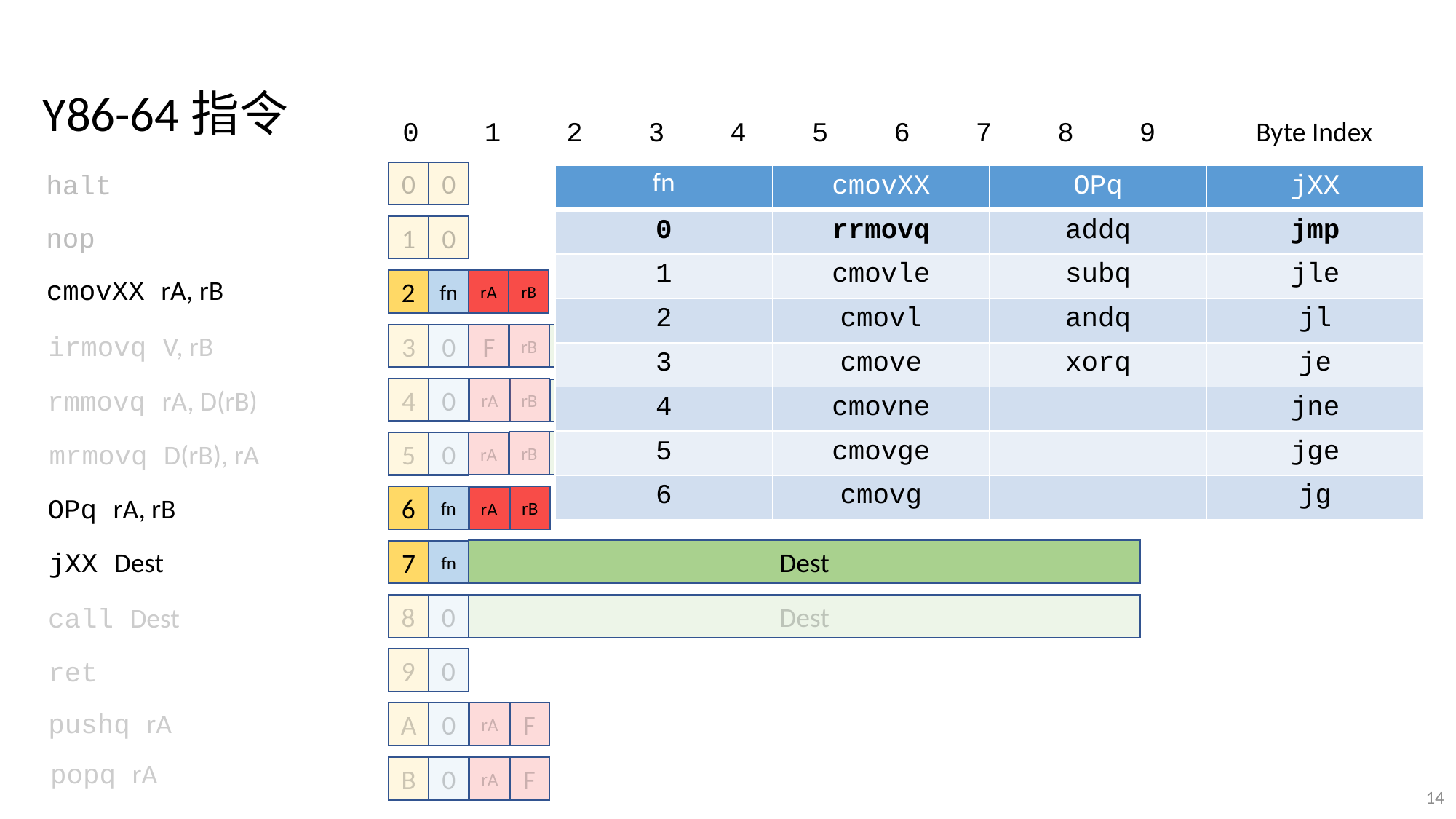

Y86-64指令
0    1    2    3    4    5    6    7	8    9
Byte Index
halt
0
0
| fn | cmovXX | OPq | jXX |
| --- | --- | --- | --- |
| 0 | rrmovq | addq | jmp |
| 1 | cmovle | subq | jle |
| 2 | cmovl | andq | jl |
| 3 | cmove | xorq | je |
| 4 | cmovne |  | jne |
| 5 | cmovge |  | jge |
| 6 | cmovg |  | jg |
icode

nop
1
0
ifun

cmovXX rA, rB
rA
rB
2
fn
register ID

irmovq V, rB
F
rB
V
3
0
constant

rmmovq rA, D(rB)
4
0
rA
rB
D
rB
D
mrmovq D(rB), rA
rA
5
0
OPq rA, rB
6
fn
rB
rA
jXX Dest
Dest
7
fn
Dest
8
0
call Dest
9
0
ret
pushq rA
rA
F
A
0
popq rA
F
B
0
rA
14